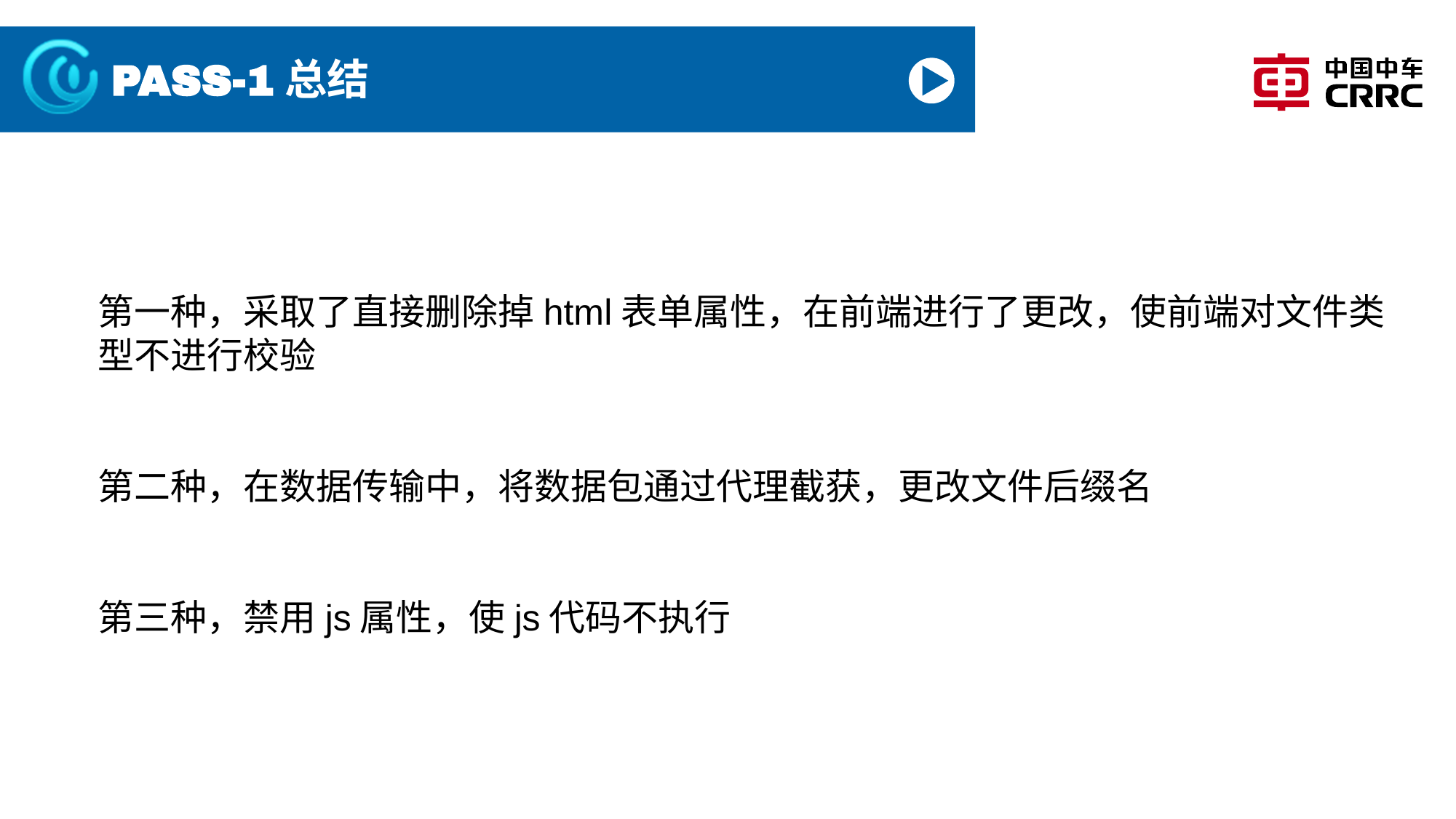

# PASS-1总结
第一种，采取了直接删除掉html表单属性，在前端进行了更改，使前端对文件类型不进行校验

第二种，在数据传输中，将数据包通过代理截获，更改文件后缀名

第三种，禁用js属性，使js代码不执行
20